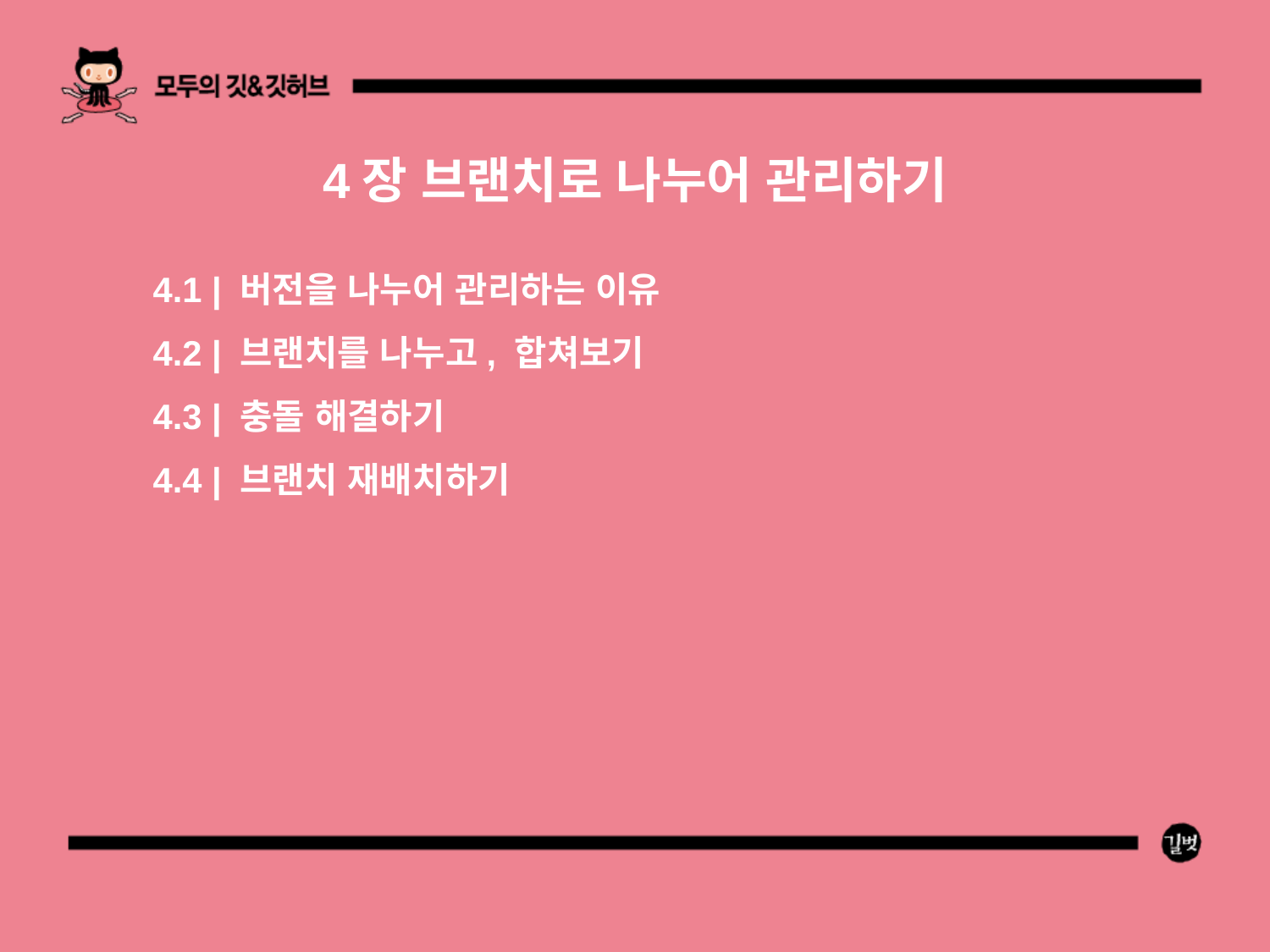

4장 브랜치로 나누어 관리하기
4.1 | 버전을 나누어 관리하는 이유
4.2 | 브랜치를 나누고, 합쳐보기
4.3 | 충돌 해결하기
4.4 | 브랜치 재배치하기